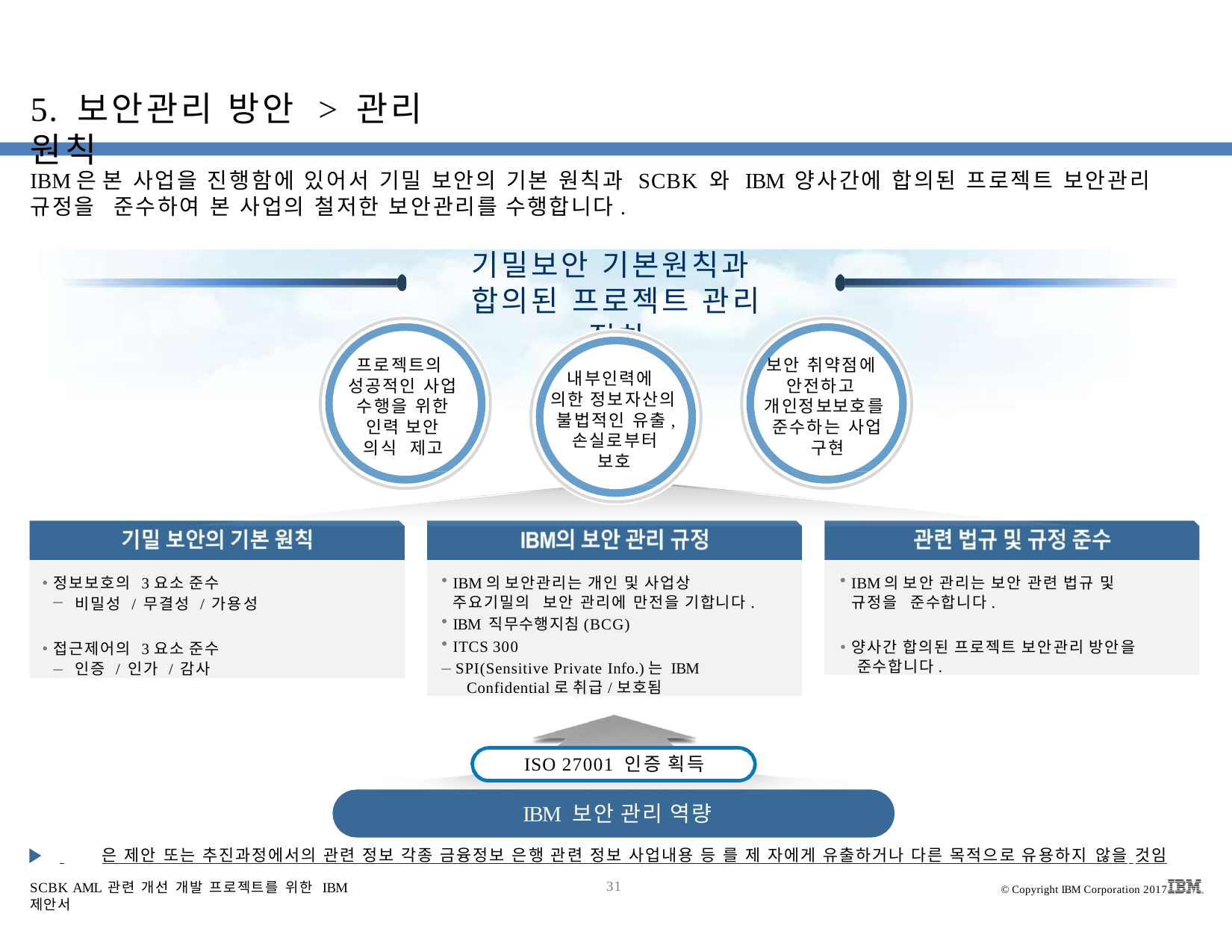

# 5. 보안관리 방안 > 관리 원칙

IBM은 본 사업을 진행함에 있어서 기밀 보안의 기본 원칙과 SCBK 와 IBM 양사간에 합의된 프로젝트 보안관리 규정을  준수하여 본 사업의 철저한 보안관리를 수행합니다.
기밀보안 기본원칙과  합의된 프로젝트 관리 절차

프로젝트의  성공적인 사업  수행을 위한  인력 보안 의식  제고
보안 취약점에  안전하고  개인정보보호를  준수하는 사업  구현
내부인력에  의한 정보자산의  불법적인 유출,  손실로부터  보호

정보보호의 3요소 준수
비밀성 / 무결성 / 가용성

접근제어의 3요소 준수
인증 / 인가 / 감사
IBM의 보안관리는 개인 및 사업상 주요기밀의  보안 관리에 만전을 기합니다.
IBM 직무수행지침(BCG)
ITCS 300
– SPI(Sensitive Private Info.)는 IBM  Confidential로 취급/보호됨
IBM의 보안 관리는 보안 관련 법규 및 규정을  준수합니다.

양사간 합의된 프로젝트 보안관리 방안을  준수합니다.

ISO 27001 인증 획득
IBM 보안 관리 역량
 	은 제안 또는 추진과정에서의 관련 정보 각종 금융정보 은행 관련 정보 사업내용 등 를 제 자에게 유출하거나 다른 목적으로 유용하지 않을 것임

SCBK AML 관련 개선 개발 프로젝트를 위한 IBM 제안서
31

© Copyright IBM Corporation 2017